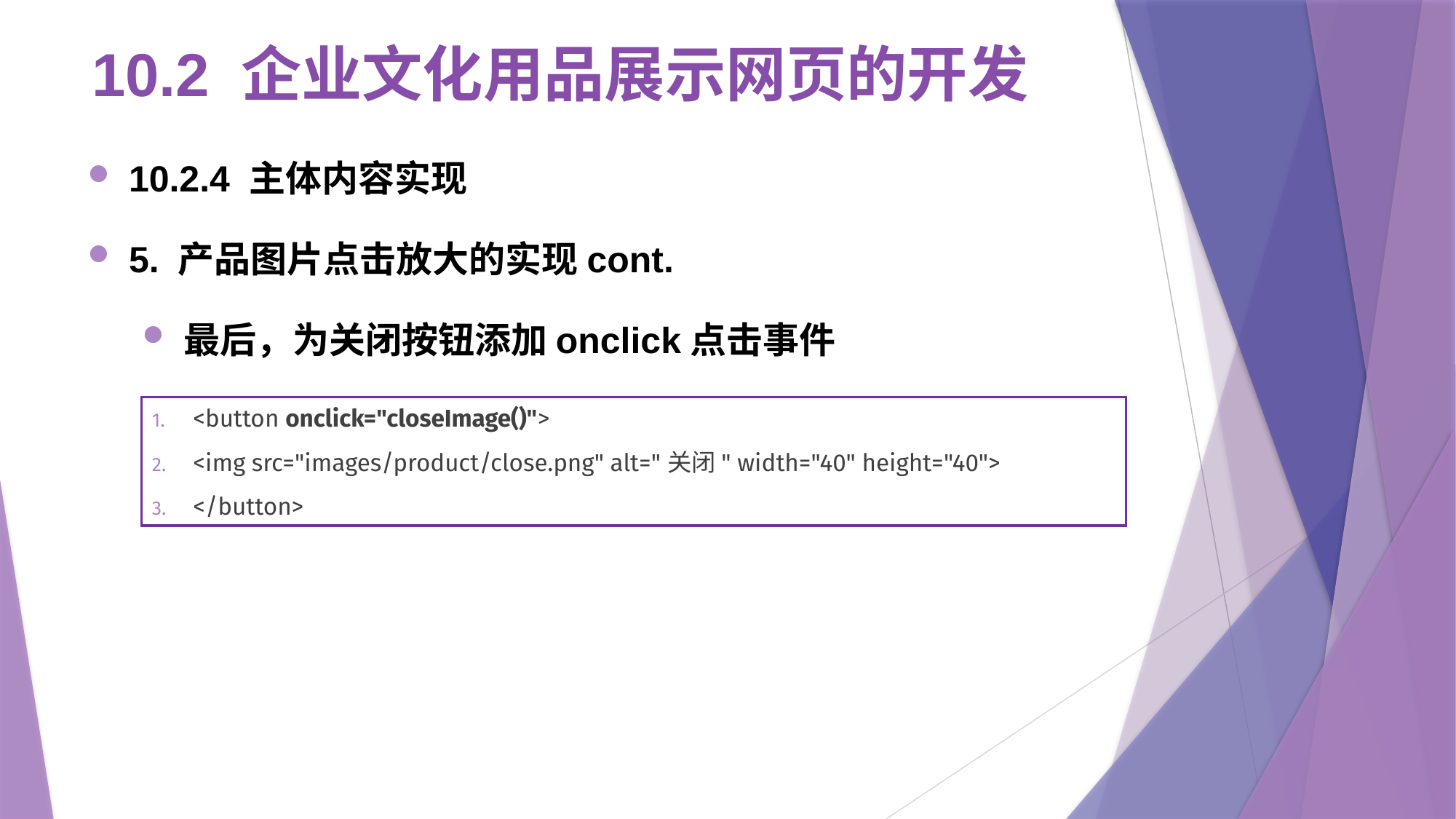

# 10.2 企业文化用品展示网页的开发
10.2.4 主体内容实现
5. 产品图片点击放大的实现cont.
最后，为关闭按钮添加onclick点击事件

<button onclick="closeImage()">
<img src="images/product/close.png" alt="关闭" width="40" height="40">
</button>